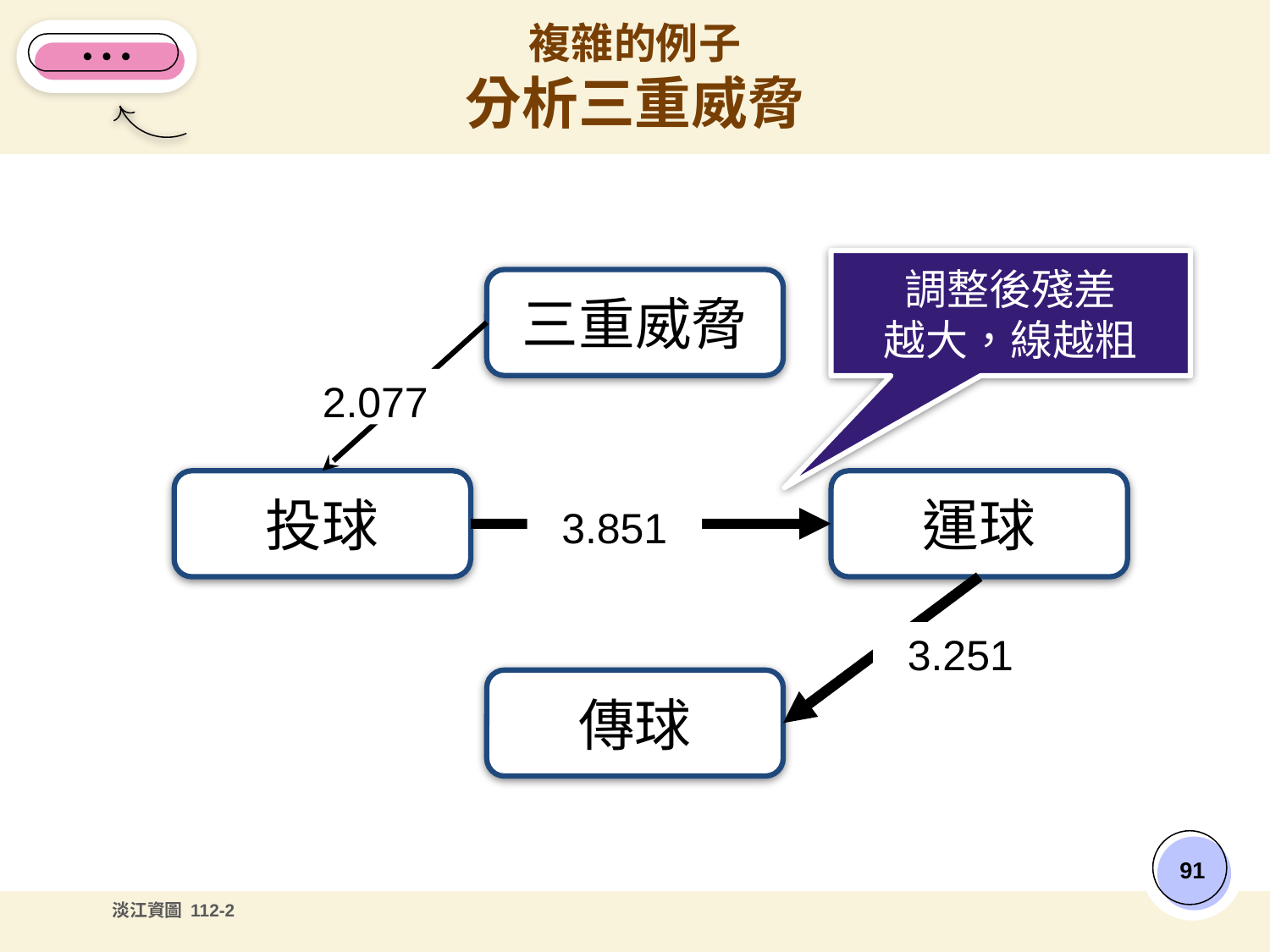

# 複雜的例子
分析三重威脅
調整後殘差
越大，線越粗
三重威脅
2.077
投球
運球
3.851
3.251
傳球
91